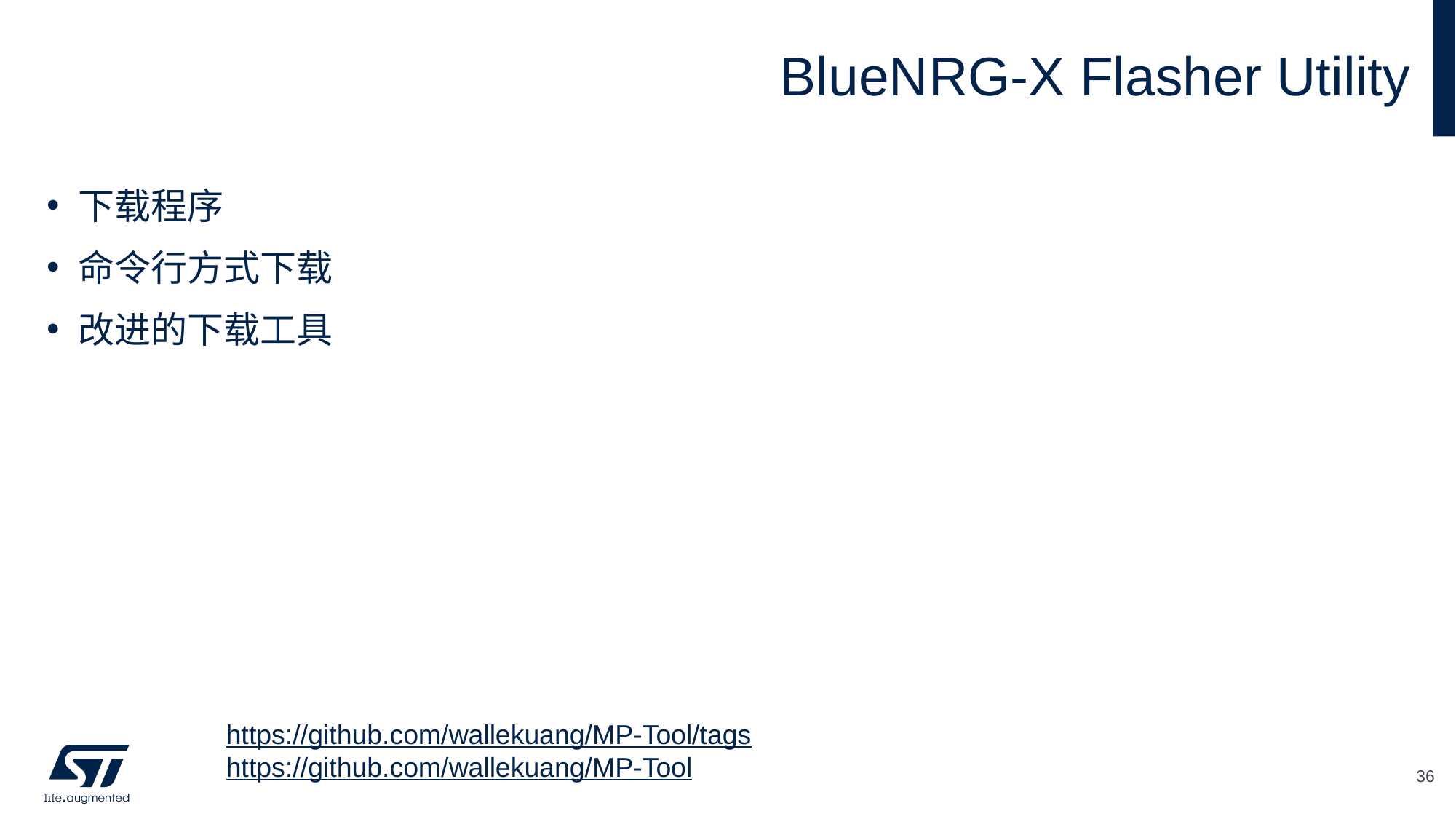

# BlueNRG-X Flasher Utility
下载程序
命令行方式下载
改进的下载工具

https://github.com/wallekuang/MP-Tool/tags
https://github.com/wallekuang/MP-Tool
36